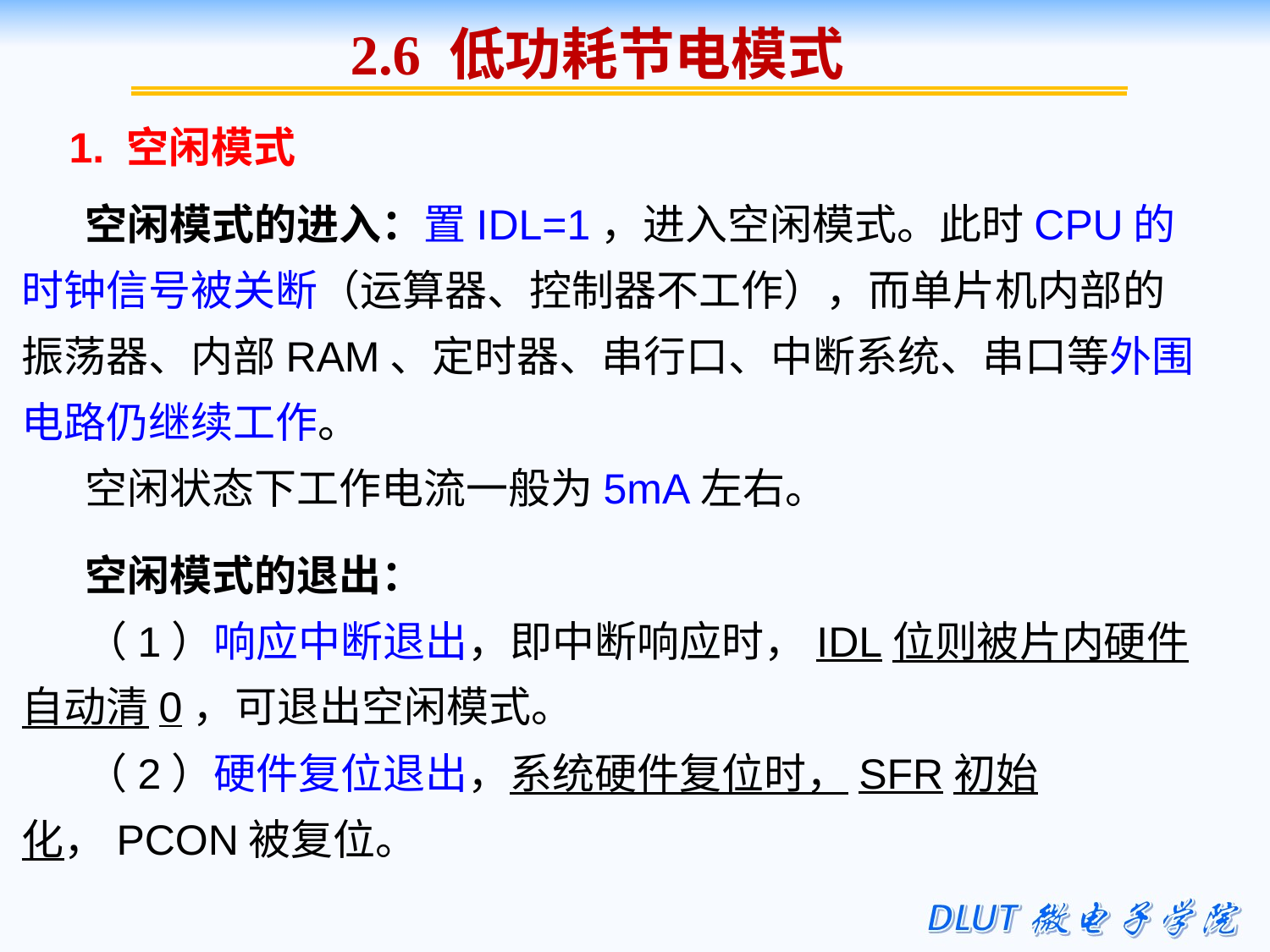

2.6 低功耗节电模式

    1. 空闲模式
空闲模式的进入：置IDL=1，进入空闲模式。此时CPU的时钟信号被关断（运算器、控制器不工作），而单片机内部的振荡器、内部RAM、定时器、串行口、中断系统、串口等外围电路仍继续工作。
空闲状态下工作电流一般为5mA左右。
空闲模式的退出：
（1）响应中断退出，即中断响应时，IDL位则被片内硬件自动清0，可退出空闲模式。
（2）硬件复位退出，系统硬件复位时，SFR初始化，PCON被复位。